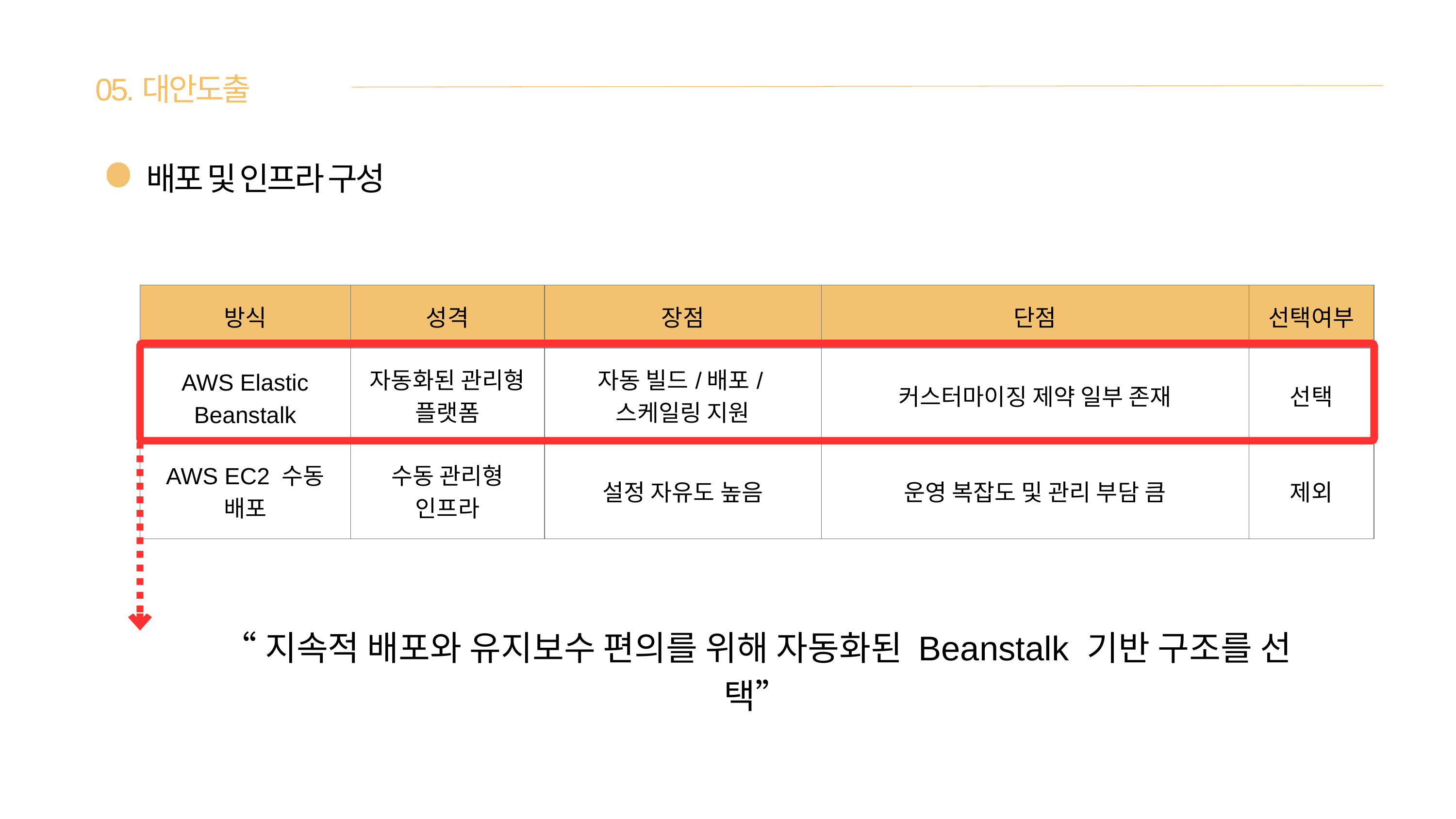

05.대안도출

배포 및 인프라 구성

| 방식 | 성격 | 장점 | 단점 | 선택여부 |
| --- | --- | --- | --- | --- |
| AWS Elastic Beanstalk | 자동화된 관리형 플랫폼 | 자동 빌드/배포/스케일링 지원 | 커스터마이징 제약 일부 존재 | 선택 |
| AWS EC2 수동 배포 | 수동 관리형 인프라 | 설정 자유도 높음 | 운영 복잡도 및 관리 부담 큼 | 제외 |

“지속적 배포와 유지보수 편의를 위해 자동화된 Beanstalk 기반 구조를 선택”